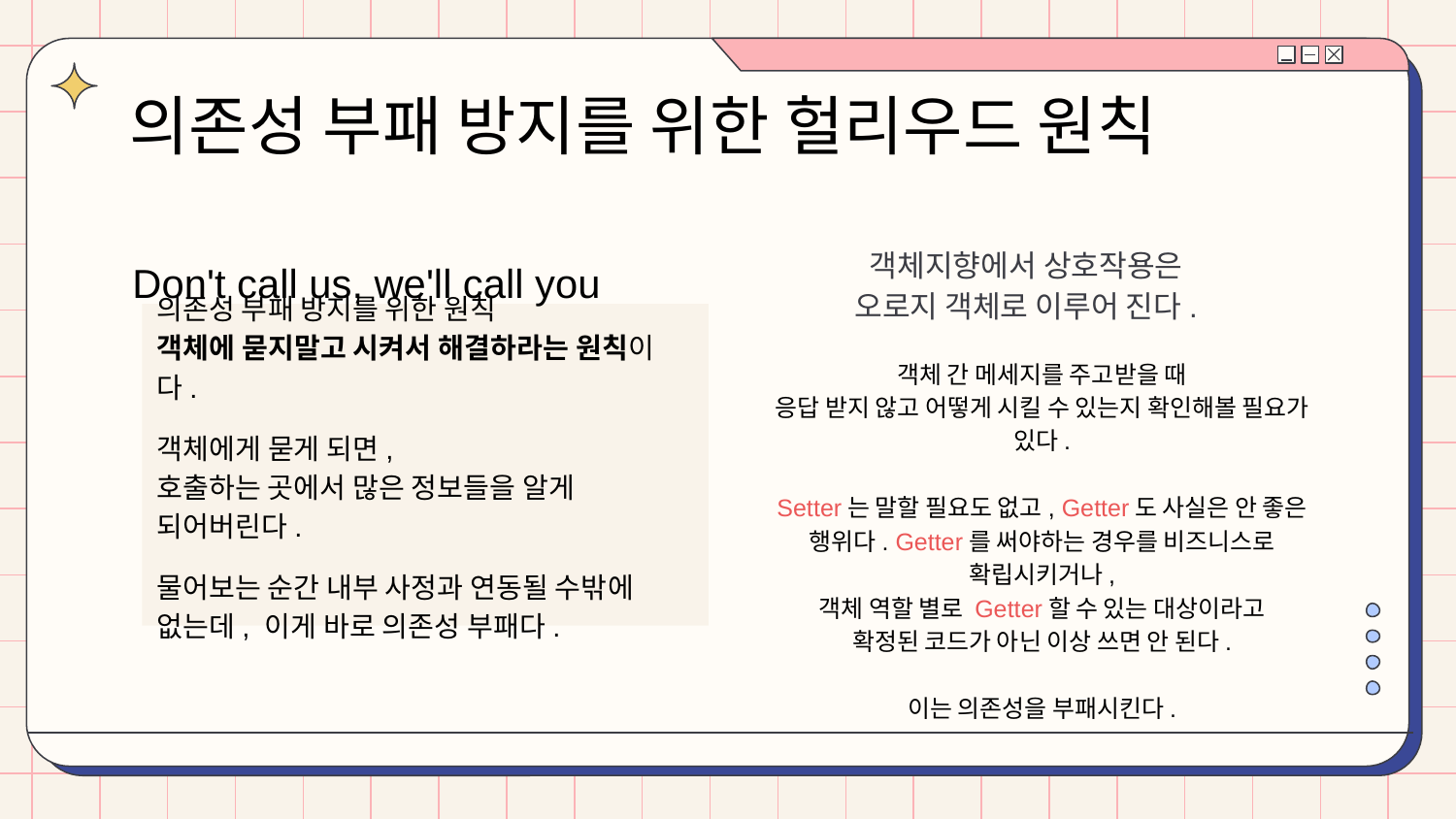

# 의존성 부패 방지를 위한 헐리우드 원칙
Don't call us, we'll call you
객체지향에서 상호작용은
오로지 객체로 이루어 진다.
의존성 부패 방지를 위한 원칙
객체에 묻지말고 시켜서 해결하라는 원칙이다.

객체에게 묻게 되면,
호출하는 곳에서 많은 정보들을 알게 되어버린다.

물어보는 순간 내부 사정과 연동될 수밖에 없는데, 이게 바로 의존성 부패다.
객체 간 메세지를 주고받을 때
응답 받지 않고 어떻게 시킬 수 있는지 확인해볼 필요가 있다.

Setter는 말할 필요도 없고, Getter도 사실은 안 좋은 행위다. Getter를 써야하는 경우를 비즈니스로 확립시키거나,
객체 역할 별로 Getter할 수 있는 대상이라고
확정된 코드가 아닌 이상 쓰면 안 된다.

이는 의존성을 부패시킨다.